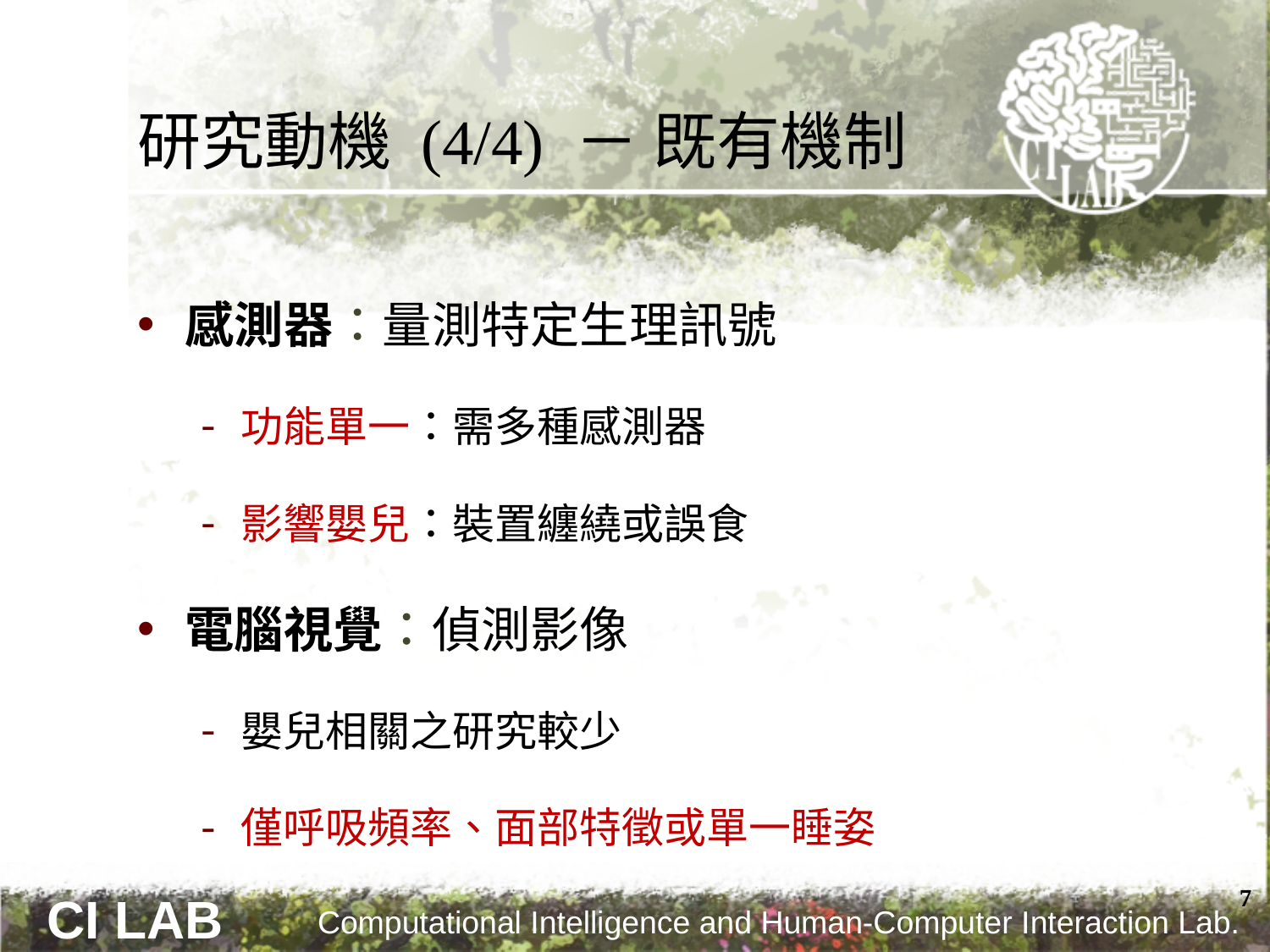

# 研究動機 (4/4) － 既有機制
感測器：量測特定生理訊號
功能單一：需多種感測器
影響嬰兒：裝置纏繞或誤食
電腦視覺：偵測影像
嬰兒相關之研究較少
僅呼吸頻率、面部特徵或單一睡姿
7